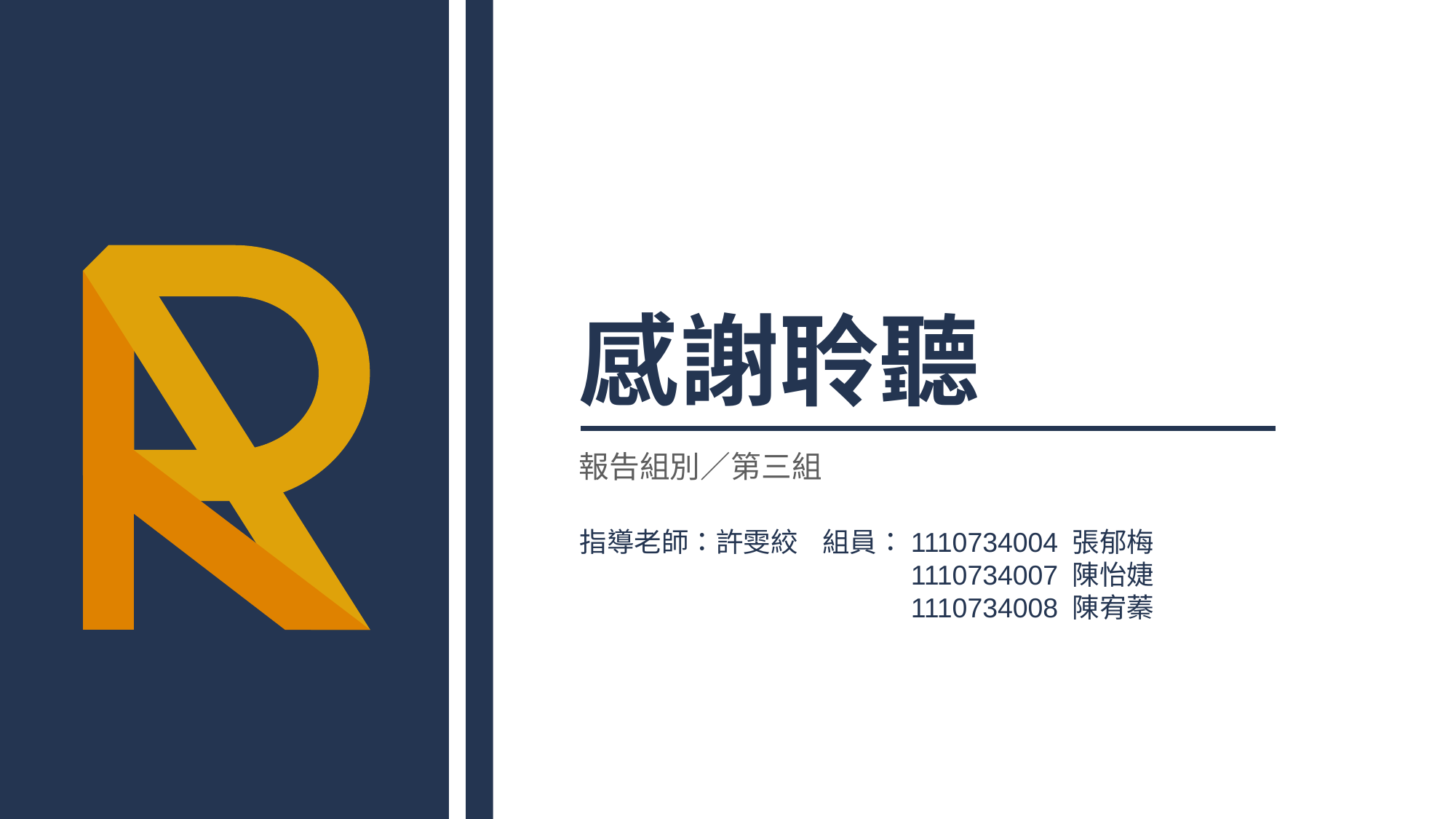

# 感謝聆聽

報告組別∕第三組

指導老師：許雯絞
組員：1110734004 張郁梅
          1110734007 陳怡婕
          1110734008 陳宥蓁
指導老師：許雯絞